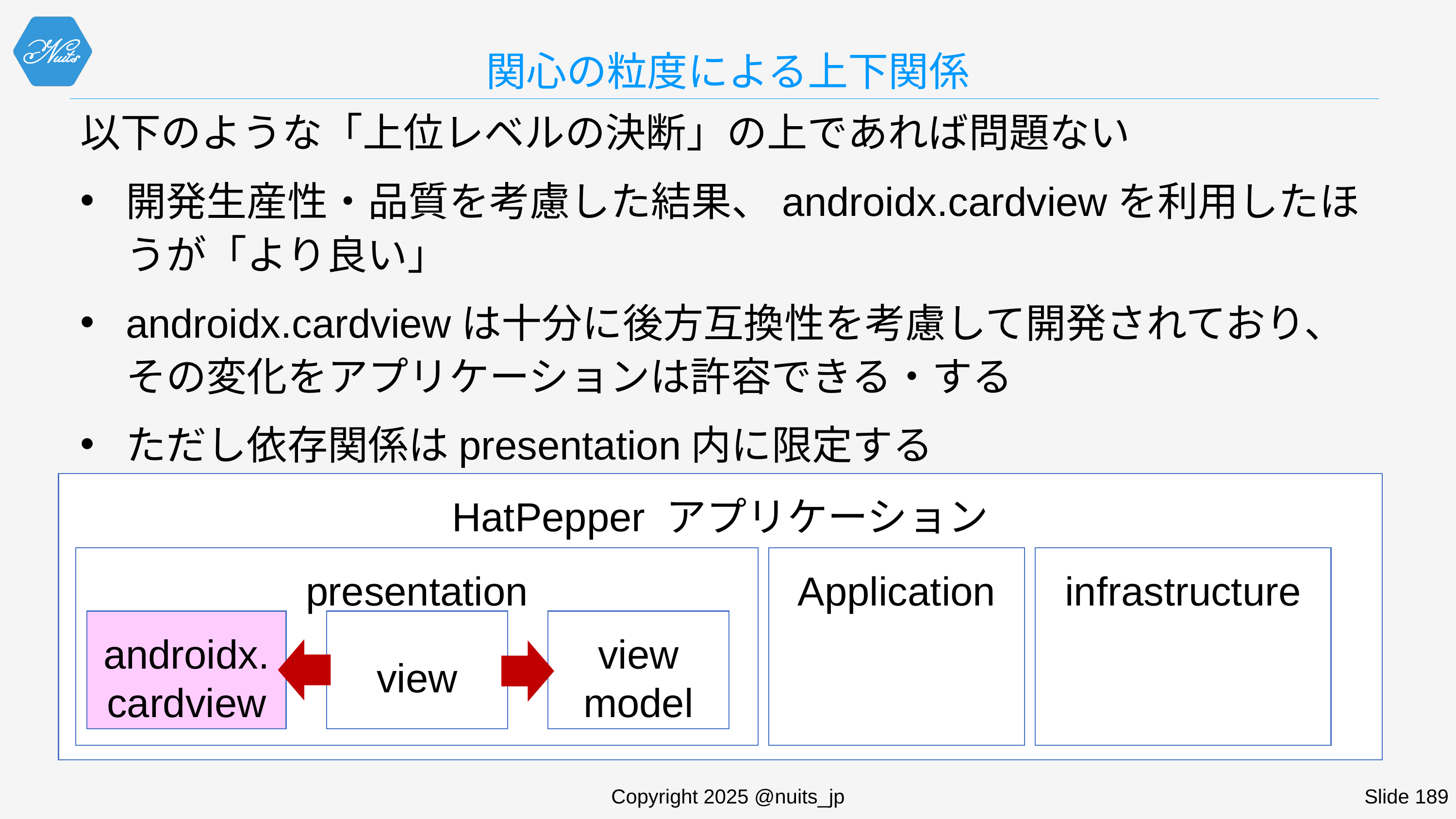

# 関心の粒度による上下関係
以下のような「上位レベルの決断」の上であれば問題ない
開発生産性・品質を考慮した結果、androidx.cardviewを利用したほうが「より良い」
androidx.cardviewは十分に後方互換性を考慮して開発されており、その変化をアプリケーションは許容できる・する
ただし依存関係はpresentation内に限定する

HatPepper アプリケーション
infrastructure
presentation
Application
androidx.cardview
view
view model